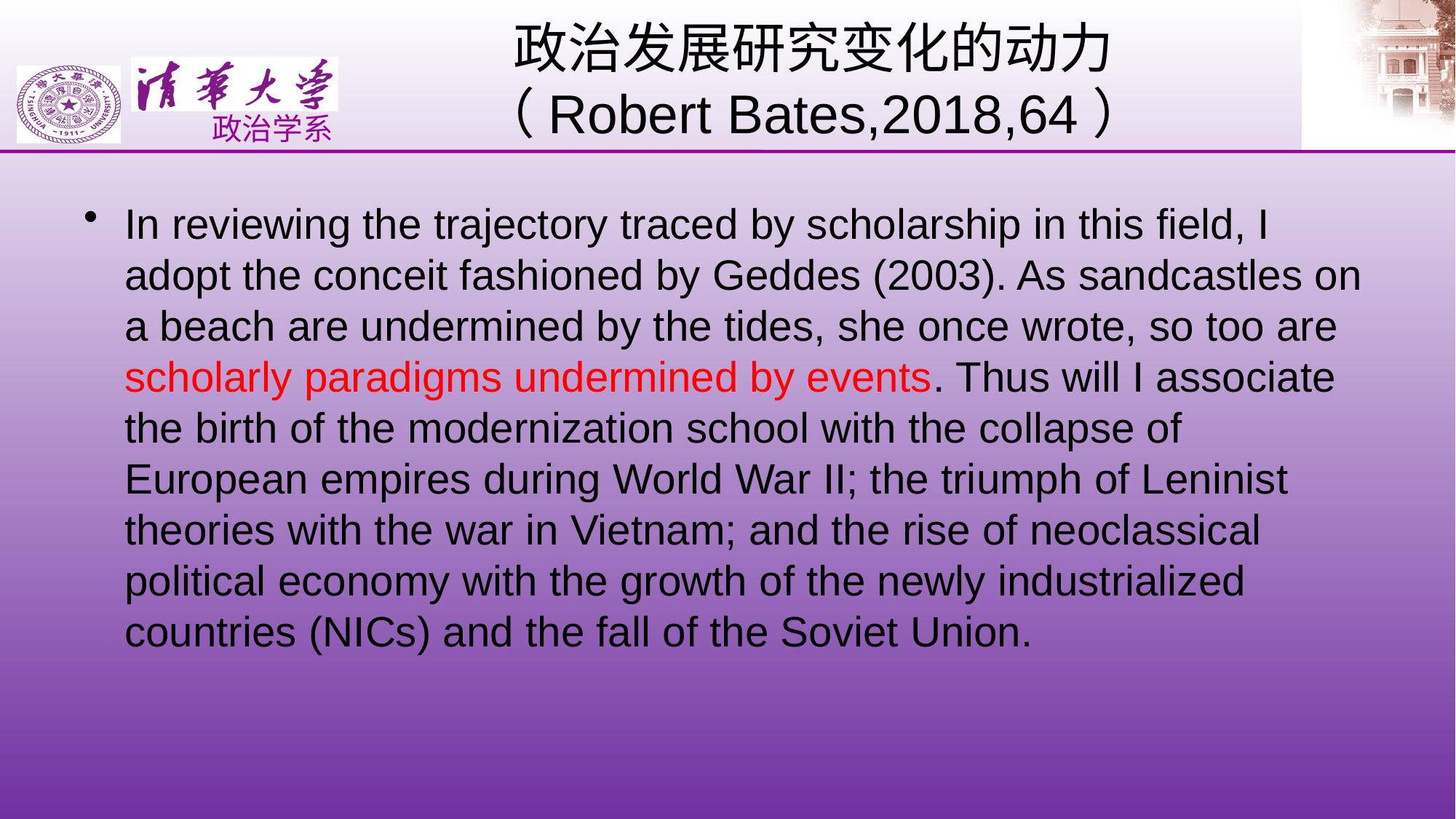

# 政治发展研究变化的动力 （Robert Bates,2018,64）
In reviewing the trajectory traced by scholarship in this field, I adopt the conceit fashioned by Geddes (2003). As sandcastles on a beach are undermined by the tides, she once wrote, so too are scholarly paradigms undermined by events. Thus will I associate the birth of the modernization school with the collapse of European empires during World War II; the triumph of Leninist theories with the war in Vietnam; and the rise of neoclassical political economy with the growth of the newly industrialized countries (NICs) and the fall of the Soviet Union.